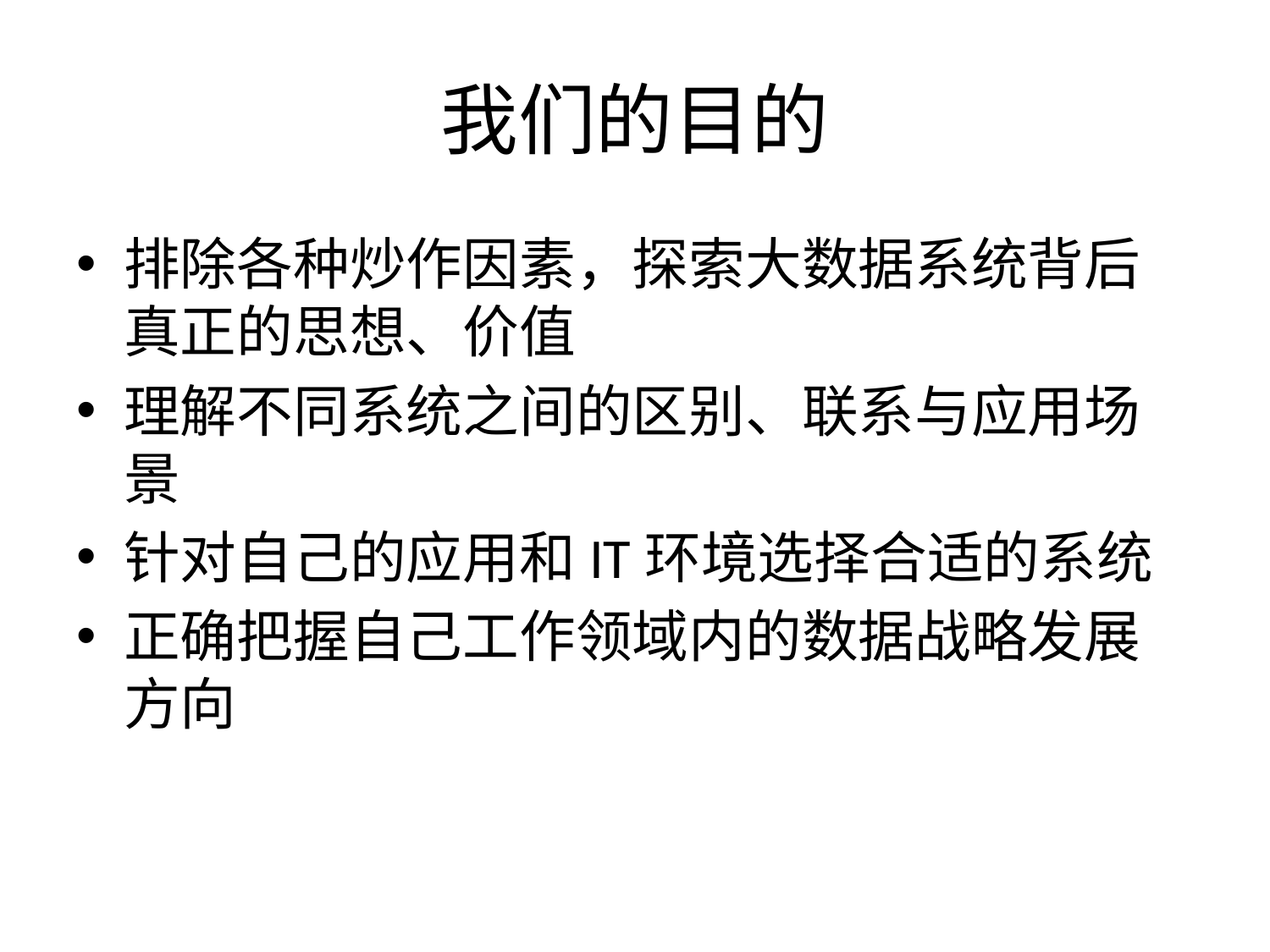

# 我们的目的
排除各种炒作因素，探索大数据系统背后真正的思想、价值
理解不同系统之间的区别、联系与应用场景
针对自己的应用和IT环境选择合适的系统
正确把握自己工作领域内的数据战略发展方向